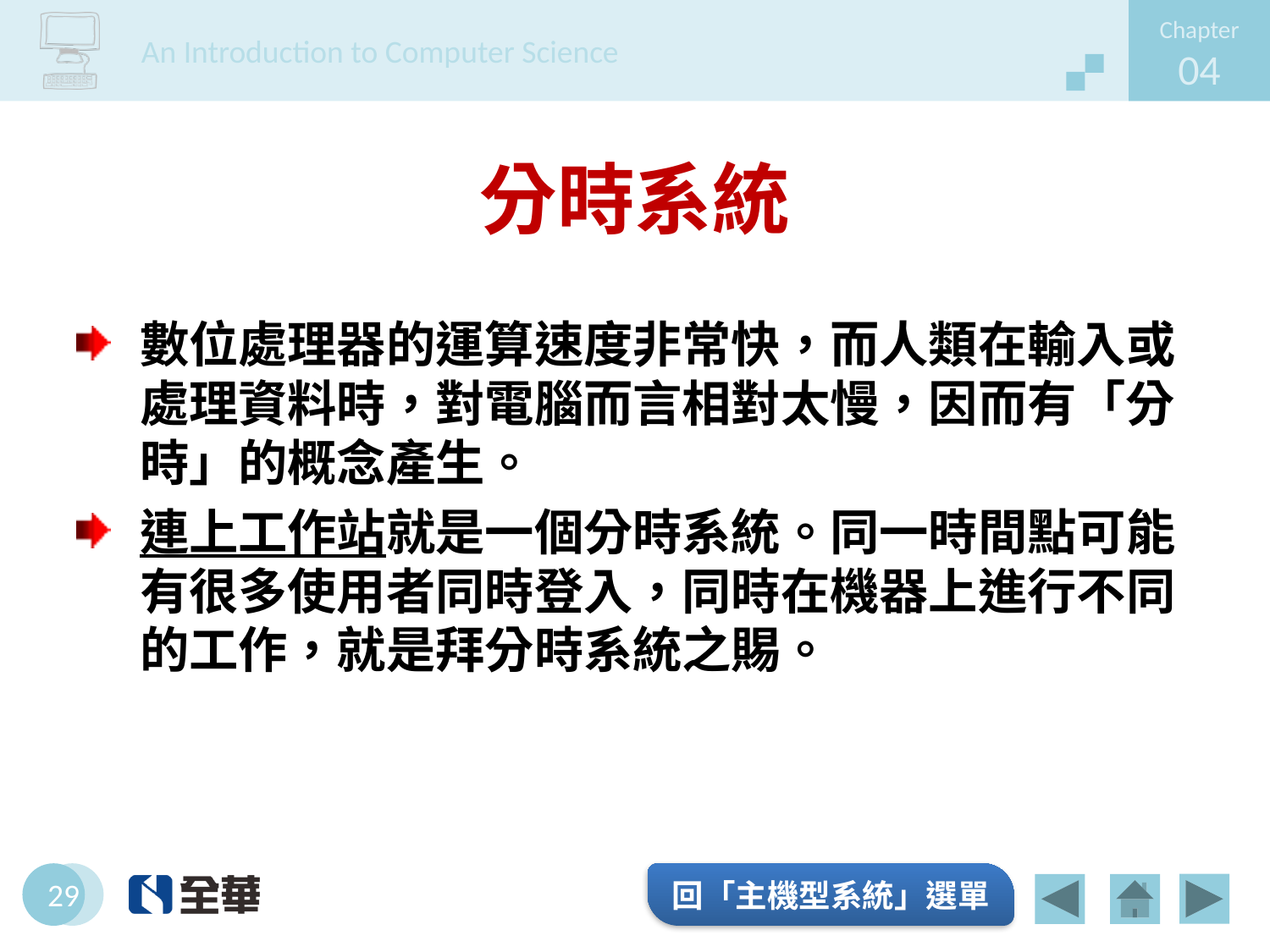

# 分時系統
數位處理器的運算速度非常快，而人類在輸入或處理資料時，對電腦而言相對太慢，因而有「分時」的概念產生。
連上工作站就是一個分時系統。同一時間點可能有很多使用者同時登入，同時在機器上進行不同的工作，就是拜分時系統之賜。

回「主機型系統」選單